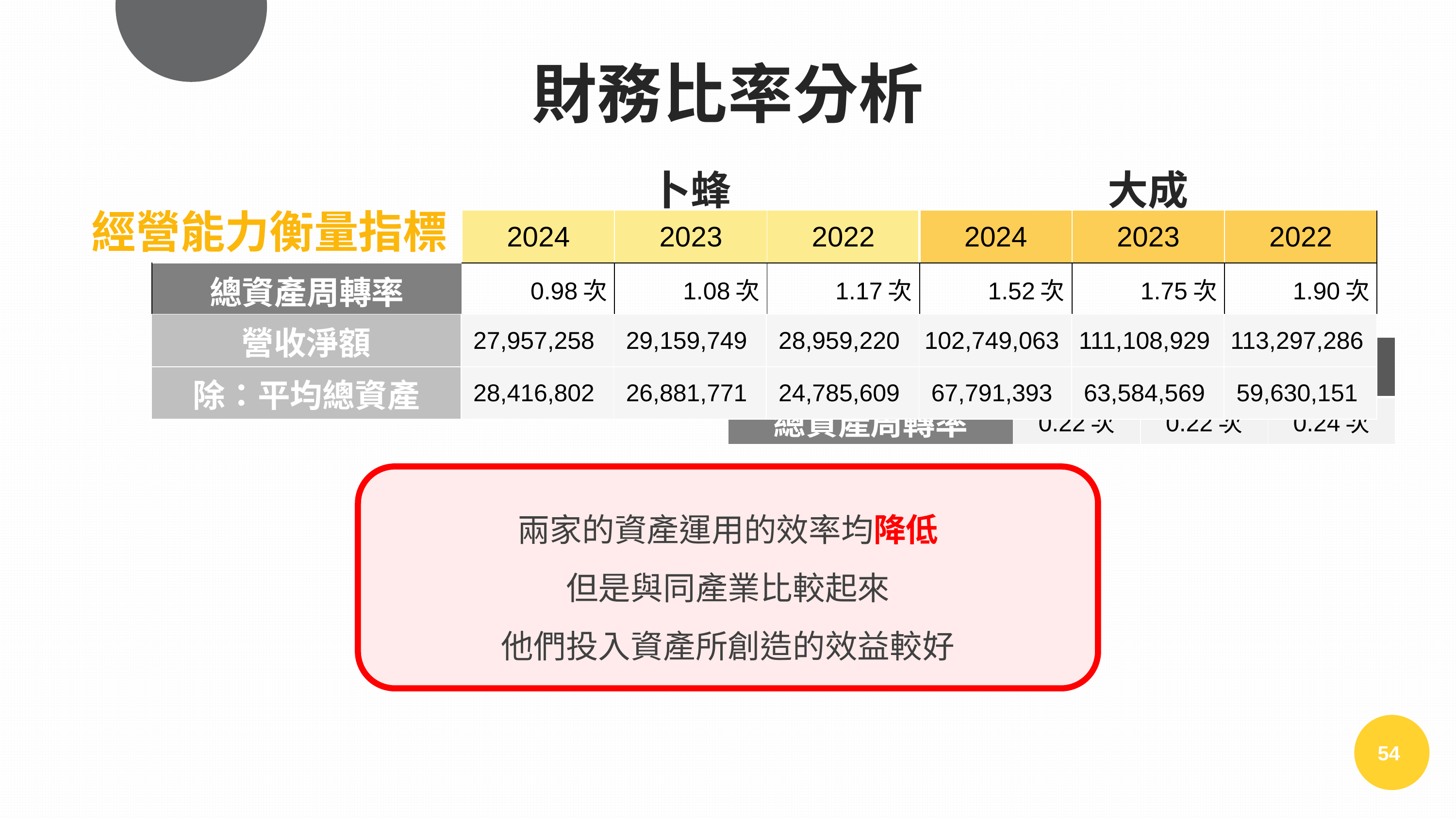

財務比率分析
|  | 卜蜂 |  |  | 大成 |  |  |
| --- | --- | --- | --- | --- | --- | --- |
|  | 2024 | 2023 | 2022 | 2024 | 2023 | 2022 |
| 總資產周轉率 | 0.98次 | 1.08次 | 1.17次 | 1.52次 | 1.75次 | 1.90次 |
經營能力衡量指標
| 營收淨額 | 27,957,258 | 29,159,749 | 28,959,220 | 102,749,063 | 111,108,929 | 113,297,286 |
| --- | --- | --- | --- | --- | --- | --- |
| 除：平均總資產 | 28,416,802 | 26,881,771 | 24,785,609 | 67,791,393 | 63,584,569 | 59,630,151 |
| 產業平均 | 2024 | 2023 | 2022 |
| --- | --- | --- | --- |
| 總資產周轉率 | 0.22次 | 0.22次 | 0.24次 |
兩家的資產運用的效率均降低
但是與同產業比較起來
他們投入資產所創造的效益較好

54